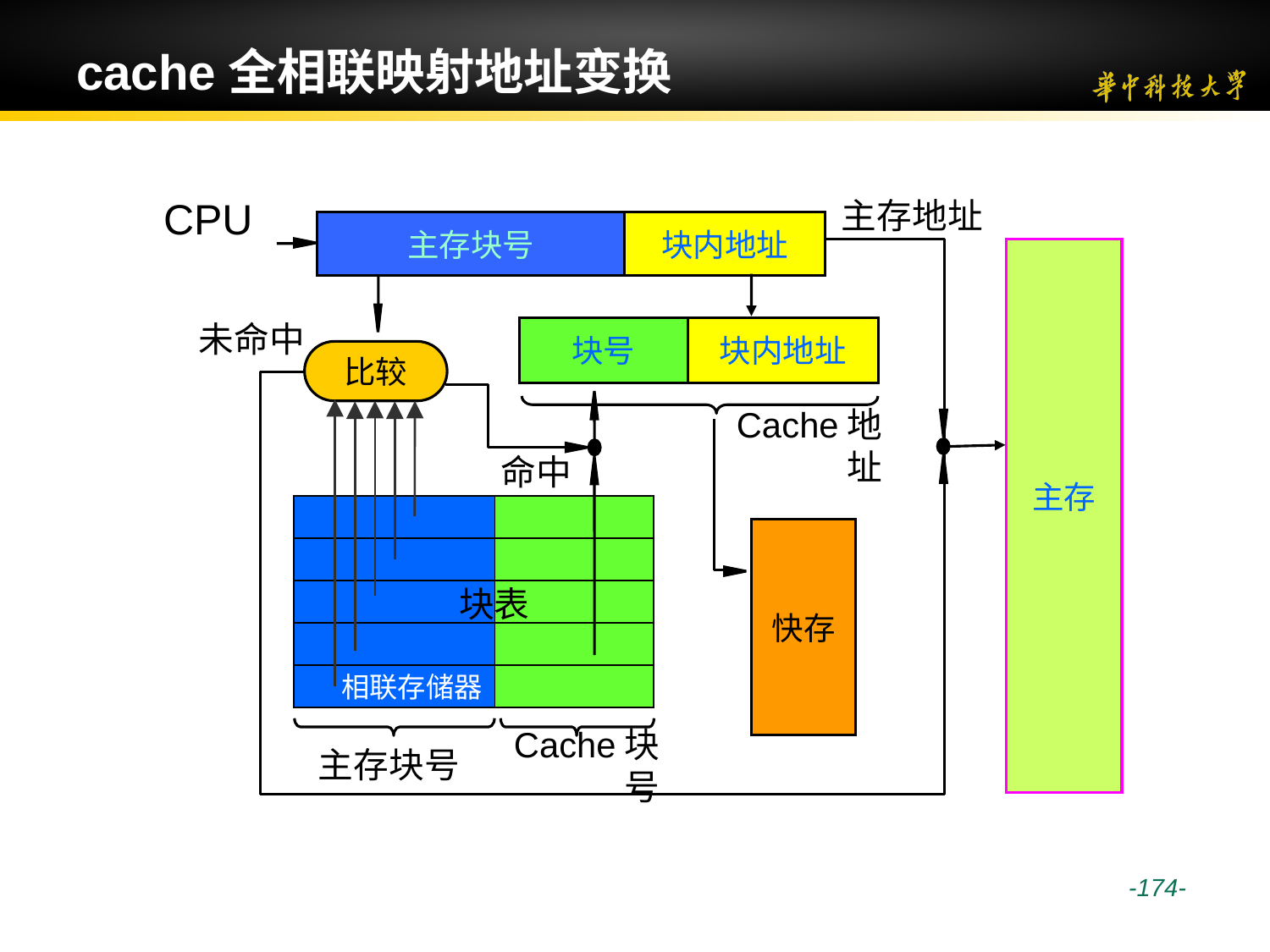

# cache全相联映射地址变换
主存地址
CPU
主存块号
块内地址

主存

未命中
块号
块内地址
比较

Cache地址

命中

…

相联存储器

主存块号
Cache块号
快存
块表
 -174-